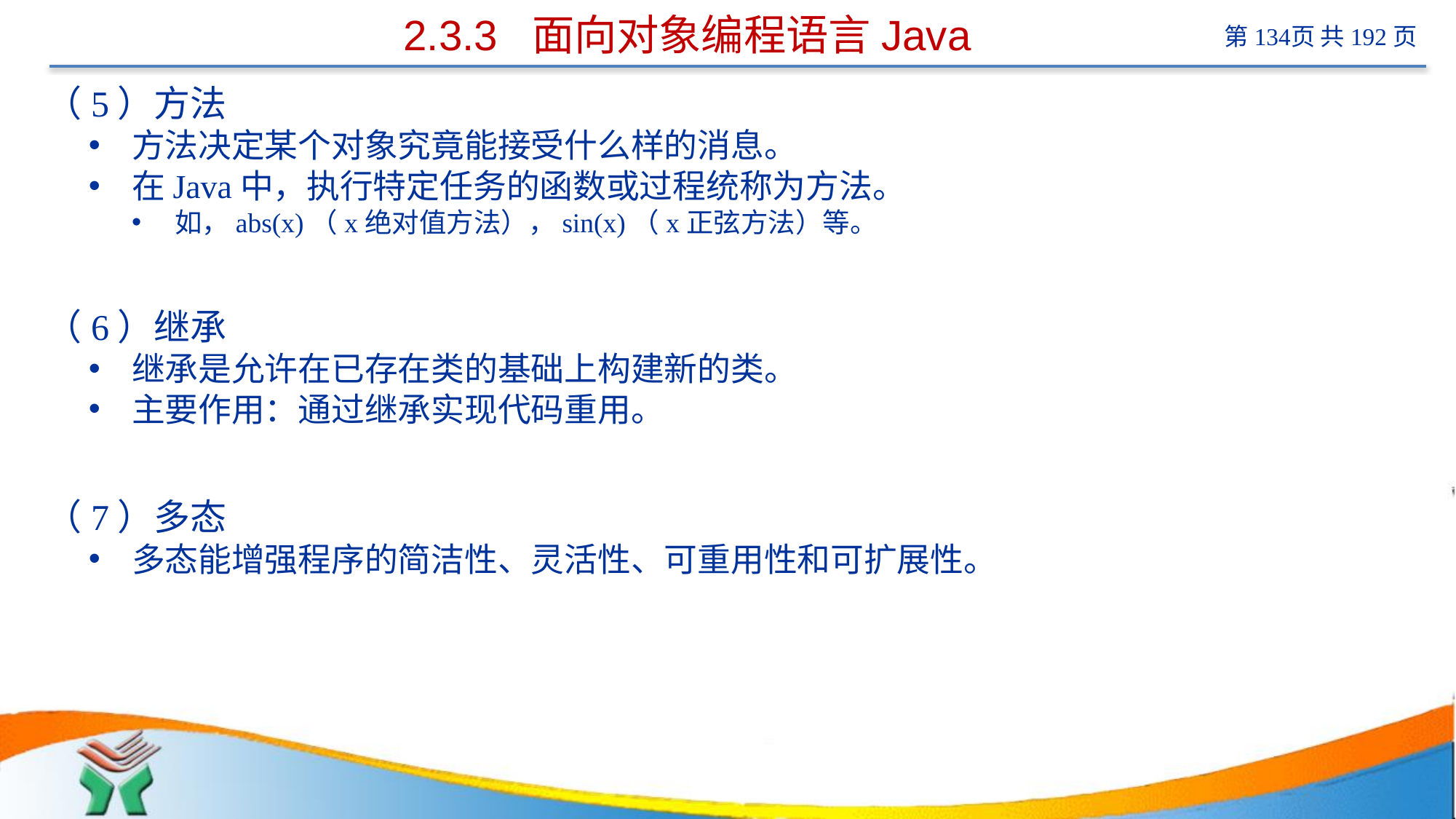

# 2.3.3  面向对象编程语言Java
（5）方法
方法决定某个对象究竟能接受什么样的消息。
在Java中，执行特定任务的函数或过程统称为方法。
如，abs(x)（x绝对值方法），sin(x)（x正弦方法）等。

（6）继承
继承是允许在已存在类的基础上构建新的类。
主要作用：通过继承实现代码重用。

（7）多态
多态能增强程序的简洁性、灵活性、可重用性和可扩展性。